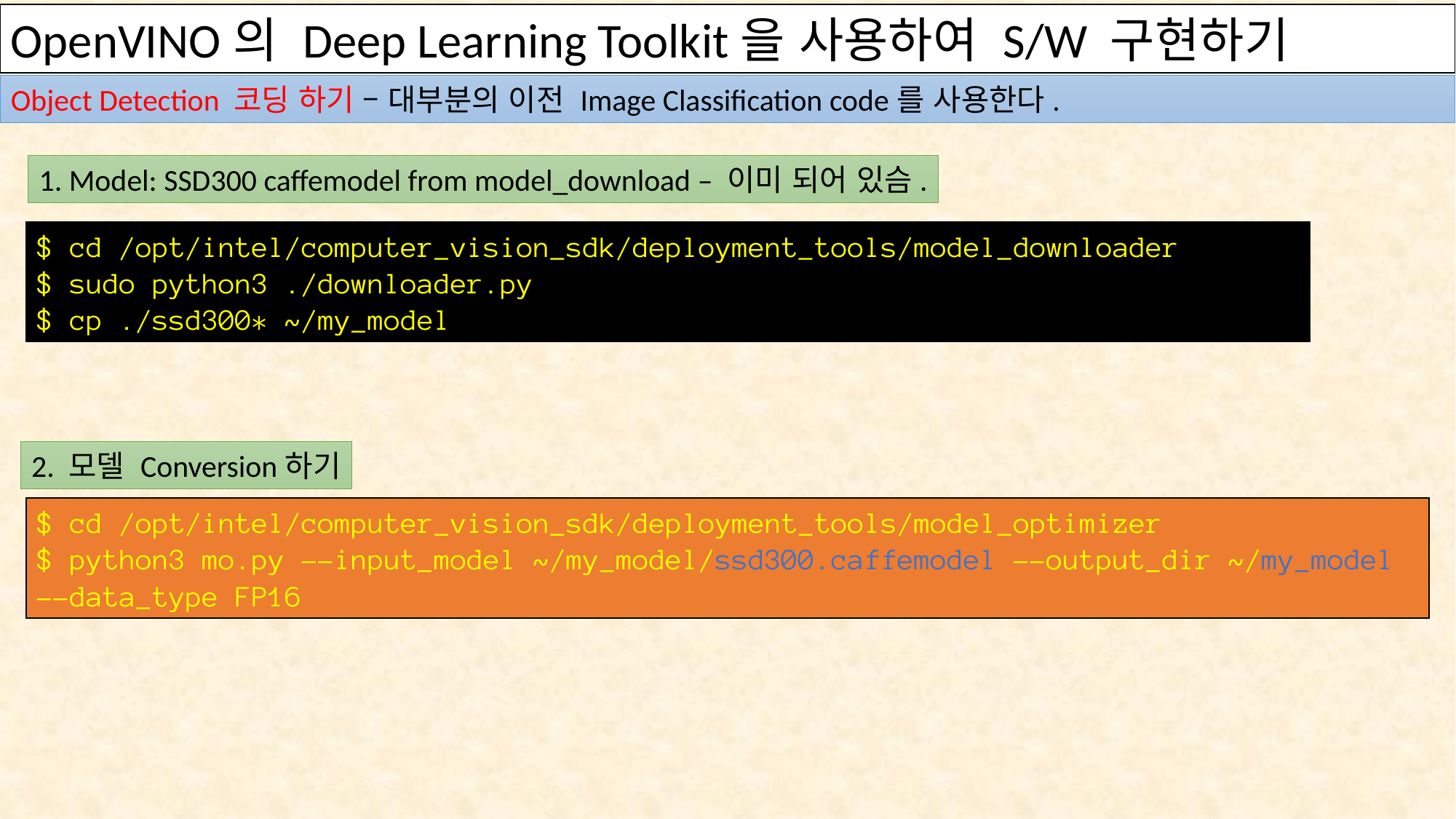

OpenVINO의 Deep Learning Toolkit을 사용하여 S/W 구현하기
Object Detection 코딩 하기 – 대부분의 이전 Image Classification code를 사용한다.
1. Model: SSD300 caffemodel from model_download – 이미 되어 있슴.

$ cd /opt/intel/computer_vision_sdk/deployment_tools/model_downloader
$ sudo python3 ./downloader.py
$ cp ./ssd300* ~/my_model
2. 모델 Conversion하기
$ cd /opt/intel/computer_vision_sdk/deployment_tools/model_optimizer
$ python3 mo.py --input_model ~/my_model/ssd300.caffemodel --output_dir ~/my_model --data_type FP16